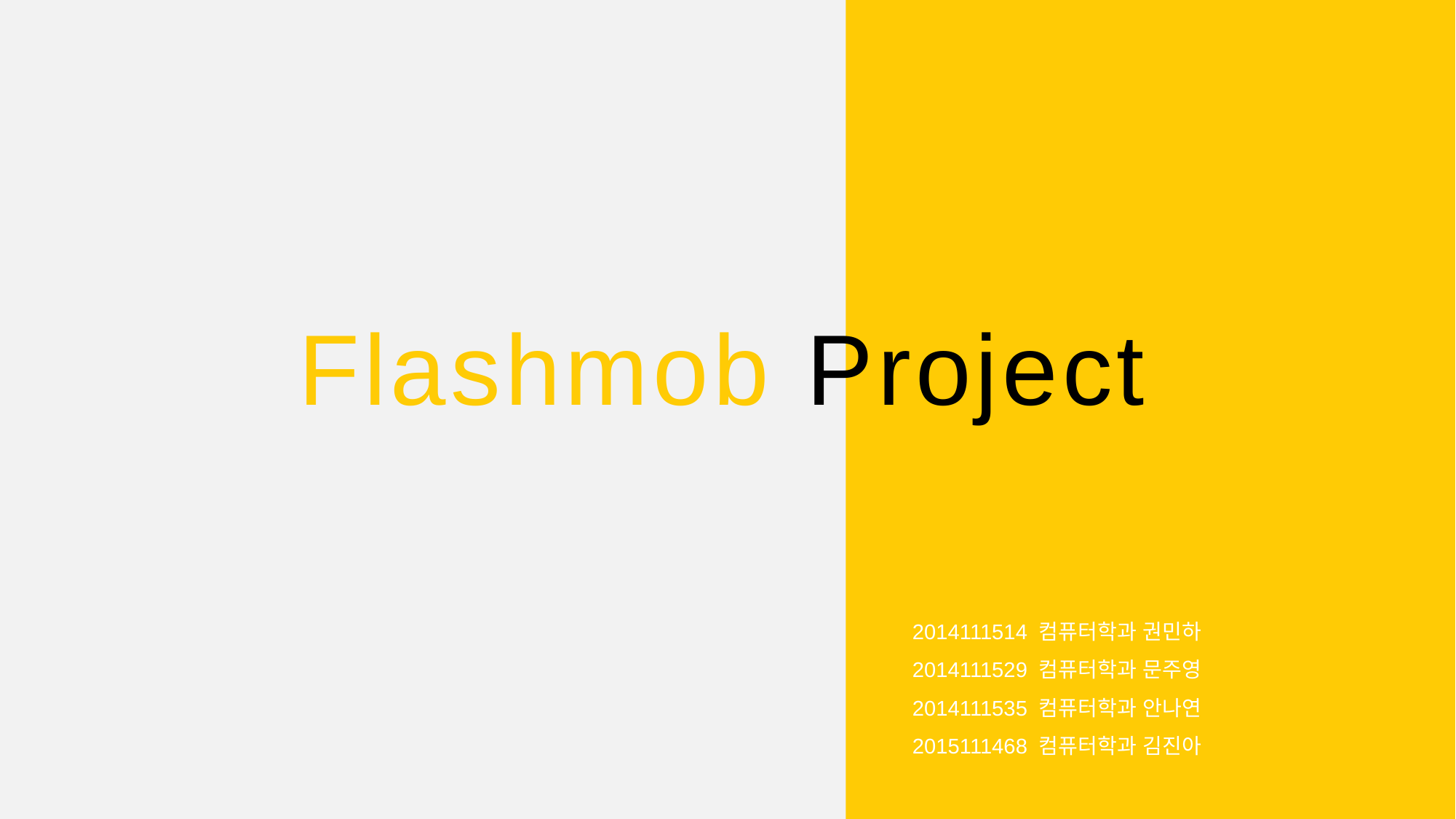

Flashmob Project
2014111514 컴퓨터학과 권민하
2014111529 컴퓨터학과 문주영
2014111535 컴퓨터학과 안나연
2015111468 컴퓨터학과 김진아